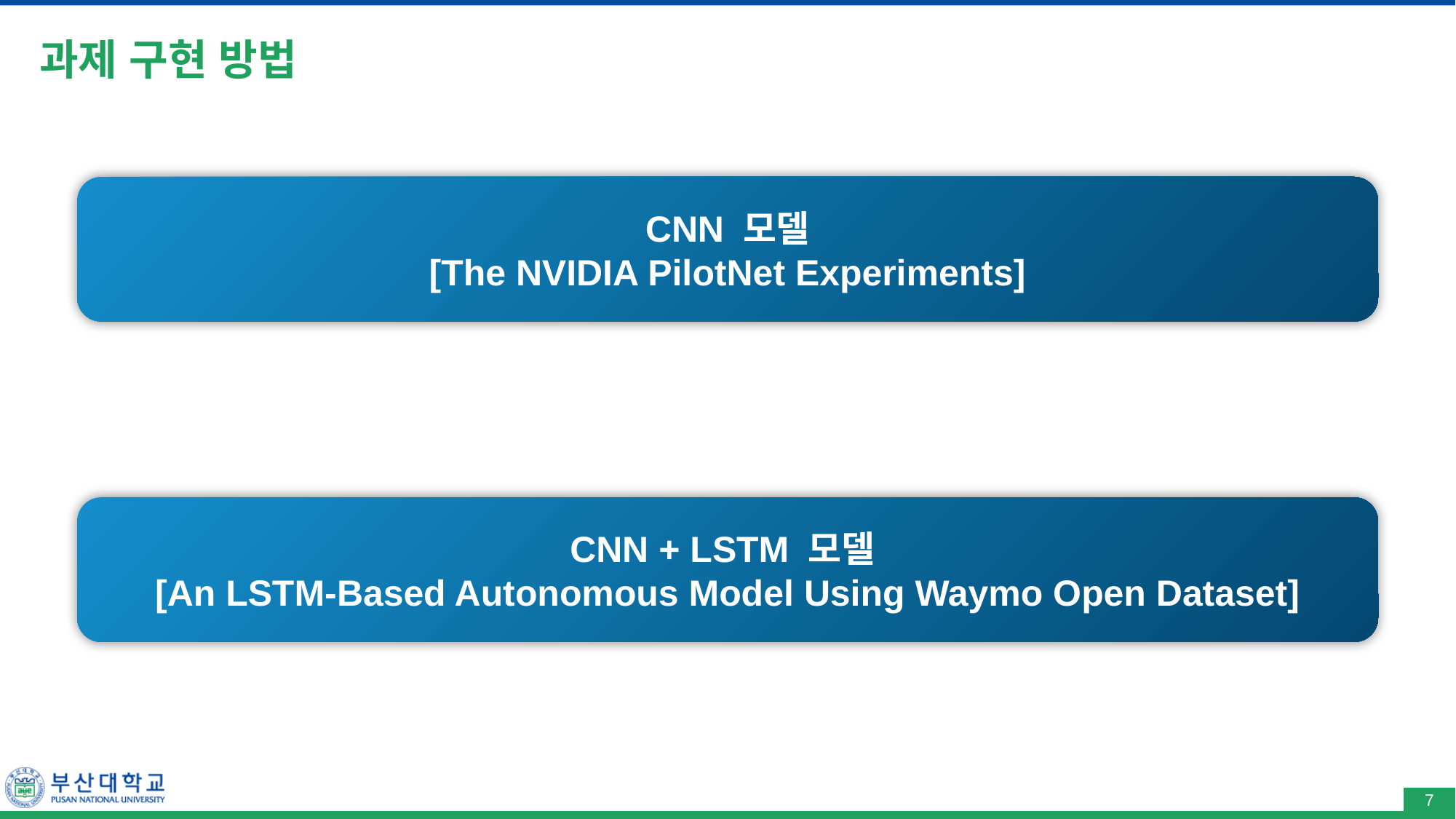

# 과제 구현 방법
CNN 모델
[The NVIDIA PilotNet Experiments]
CNN + LSTM 모델
[An LSTM-Based Autonomous Model Using Waymo Open Dataset]
7